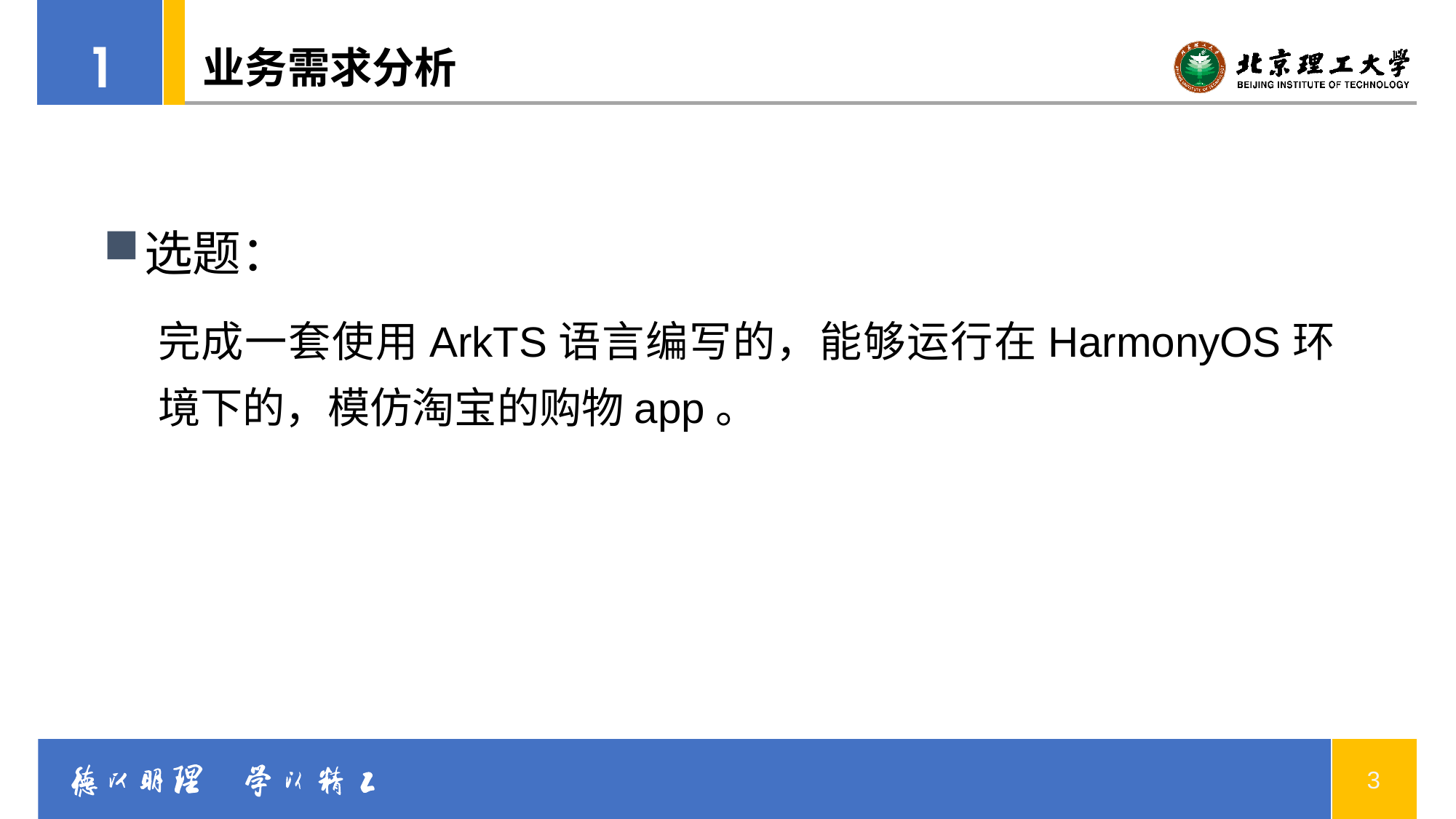

1
# 业务需求分析
选题：
完成一套使用ArkTS语言编写的，能够运行在HarmonyOS环境下的，模仿淘宝的购物app。